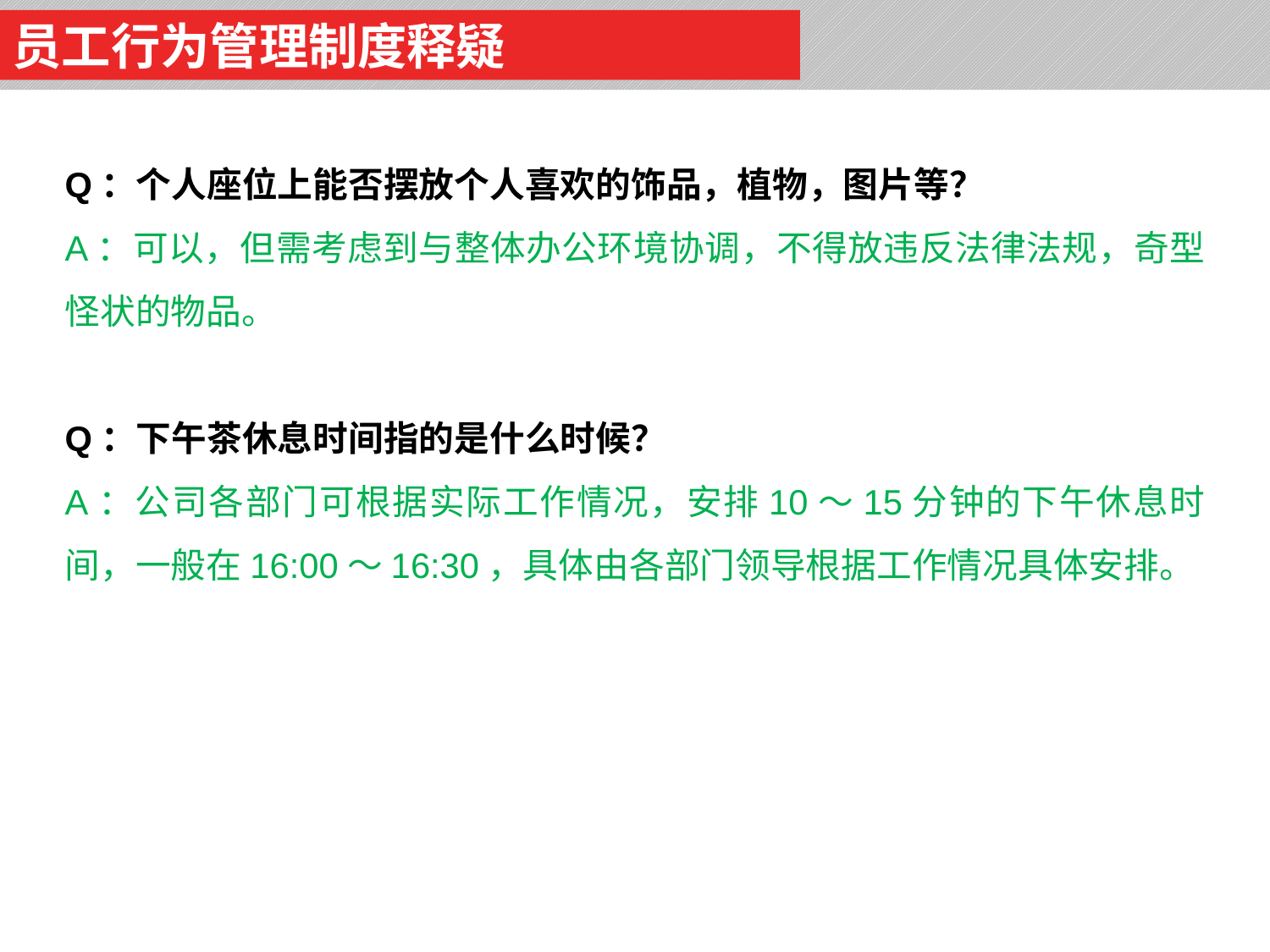

员工行为管理制度释疑
Q：个人座位上能否摆放个人喜欢的饰品，植物，图片等？
A：可以，但需考虑到与整体办公环境协调，不得放违反法律法规，奇型怪状的物品。

Q：下午茶休息时间指的是什么时候？
A：公司各部门可根据实际工作情况，安排10～15分钟的下午休息时间，一般在16:00～16:30，具体由各部门领导根据工作情况具体安排。